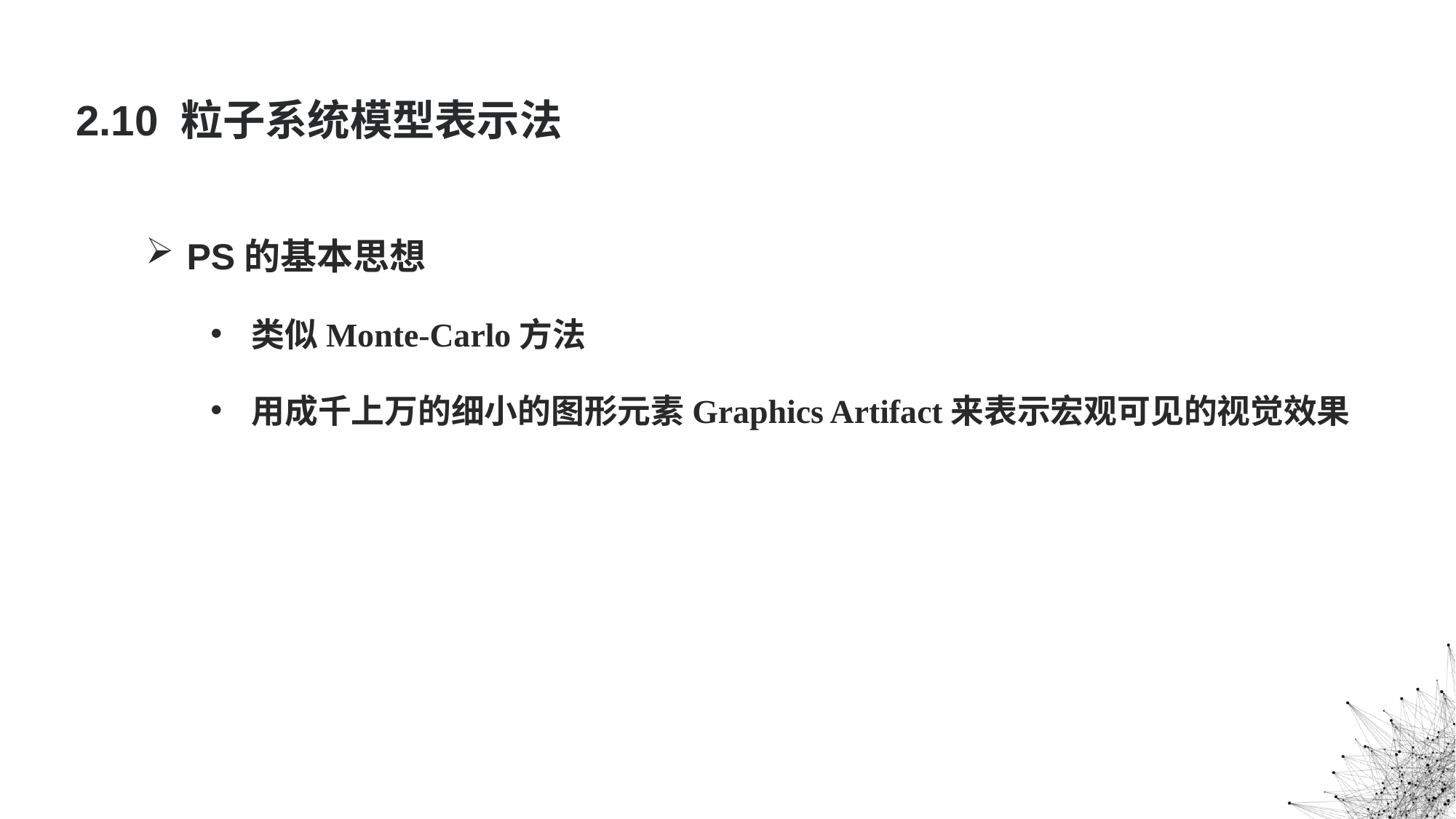

2.10 粒子系统模型表示法
PS的基本思想
类似Monte-Carlo方法
用成千上万的细小的图形元素Graphics Artifact来表示宏观可见的视觉效果